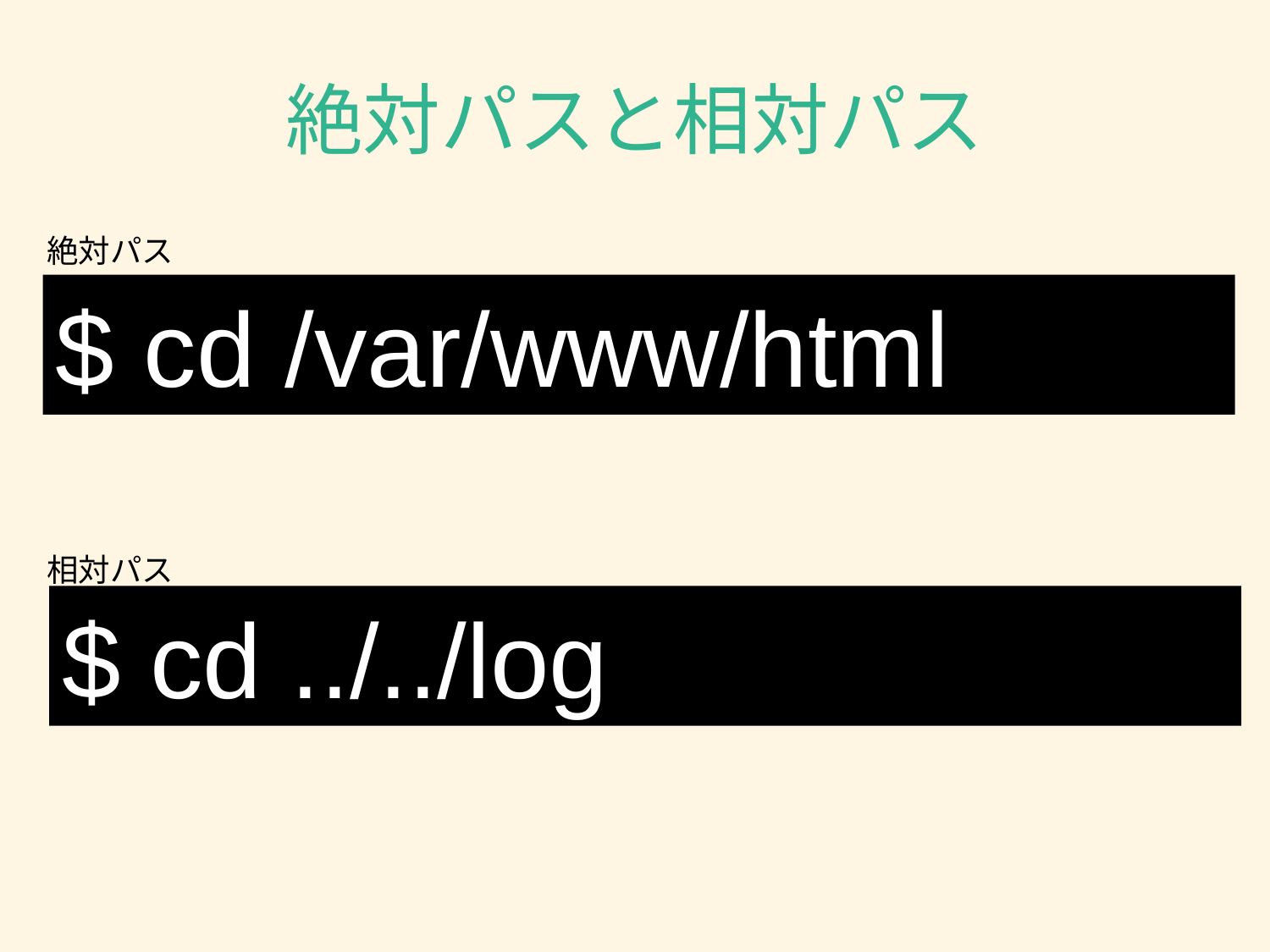

# 絶対パスと相対パス

絶対パス
$ cd /var/www/html
相対パス
$ cd ../../log